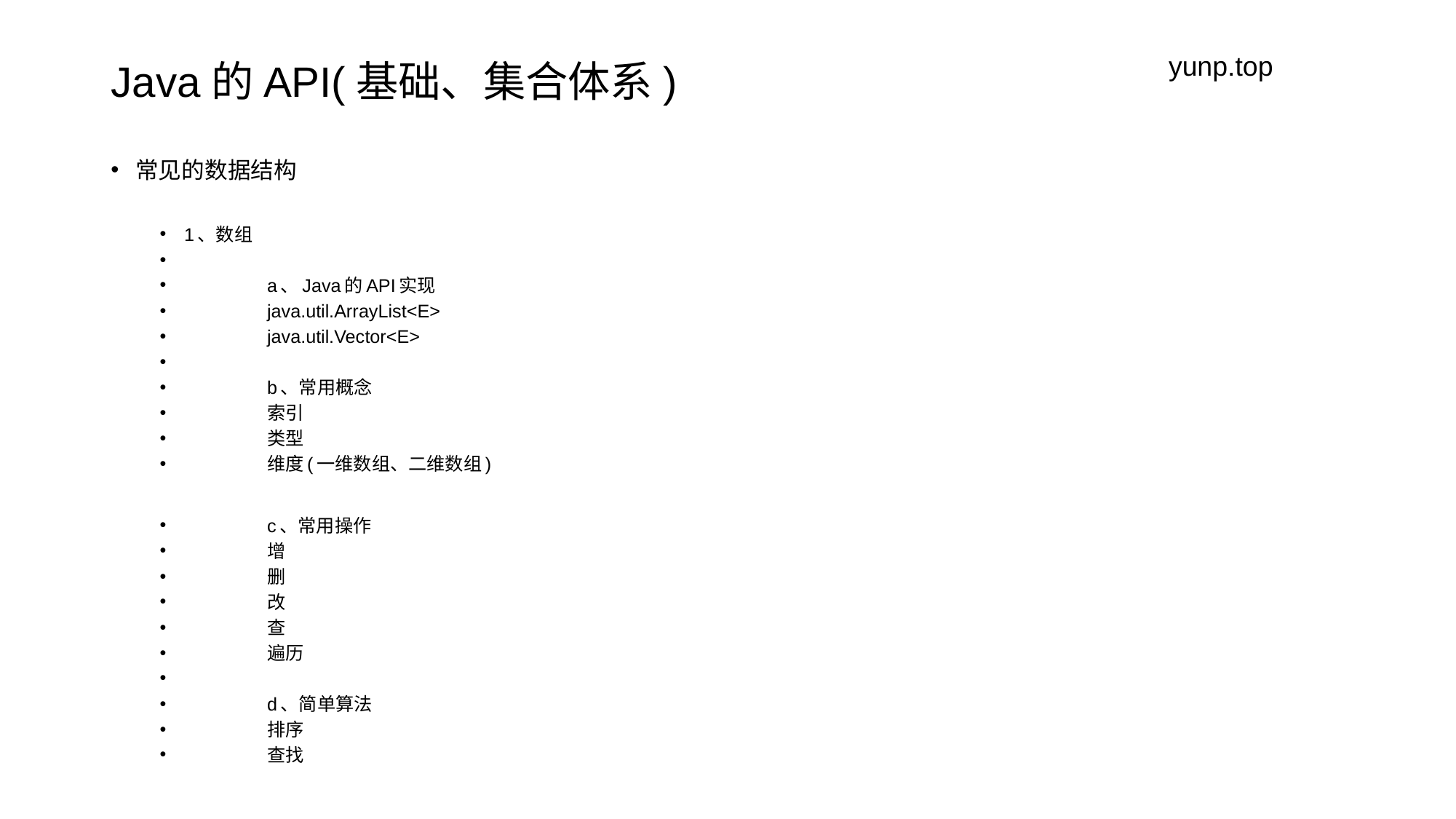

# Java的API(基础、集合体系)
yunp.top
常见的数据结构

1、数组

	a、Java的API实现
		java.util.ArrayList<E>
		java.util.Vector<E>

	b、常用概念
		索引
		类型
		维度(一维数组、二维数组)

	c、常用操作
		增
		删
		改
		查
		遍历

	d、简单算法
		排序
		查找